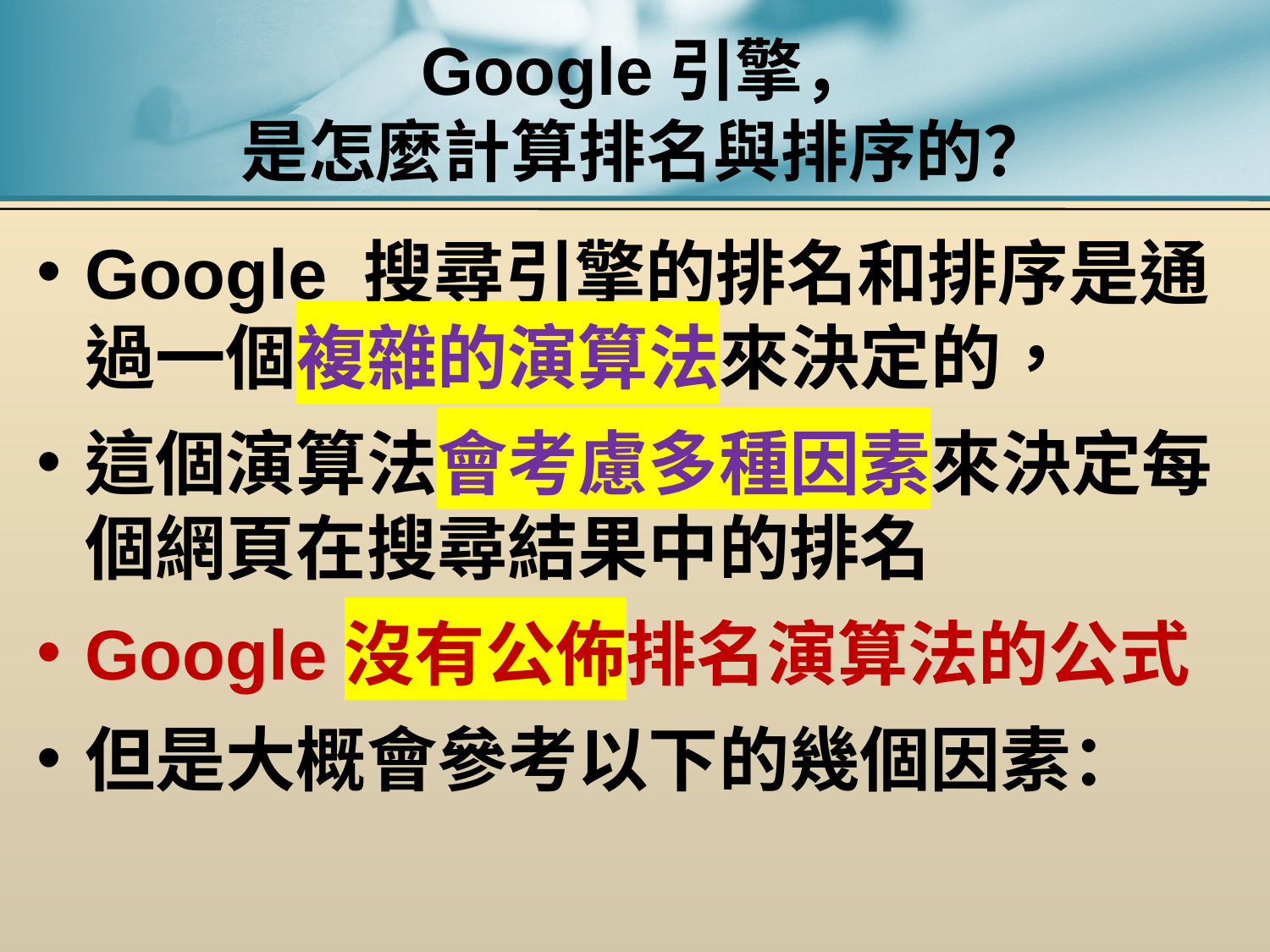

# Google引擎， 是怎麼計算排名與排序的？
Google 搜尋引擎的排名和排序是通過一個複雜的演算法來決定的，
這個演算法會考慮多種因素來決定每個網頁在搜尋結果中的排名
Google沒有公佈排名演算法的公式
但是大概會參考以下的幾個因素：